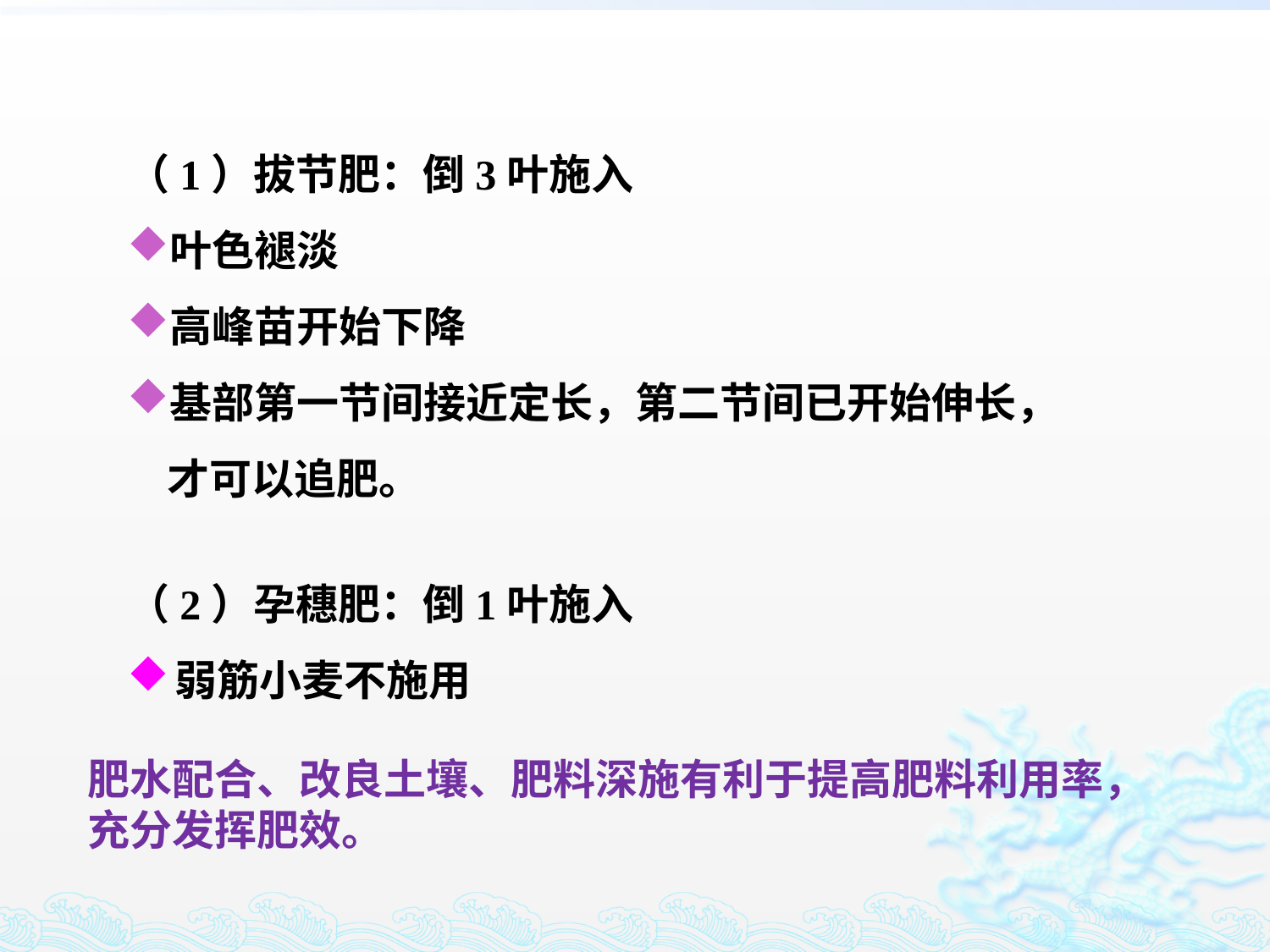

（1）拔节肥：倒3叶施入
叶色褪淡
高峰苗开始下降
基部第一节间接近定长，第二节间已开始伸长，才可以追肥。
（2）孕穗肥：倒1叶施入
弱筋小麦不施用
肥水配合、改良土壤、肥料深施有利于提高肥料利用率，充分发挥肥效。